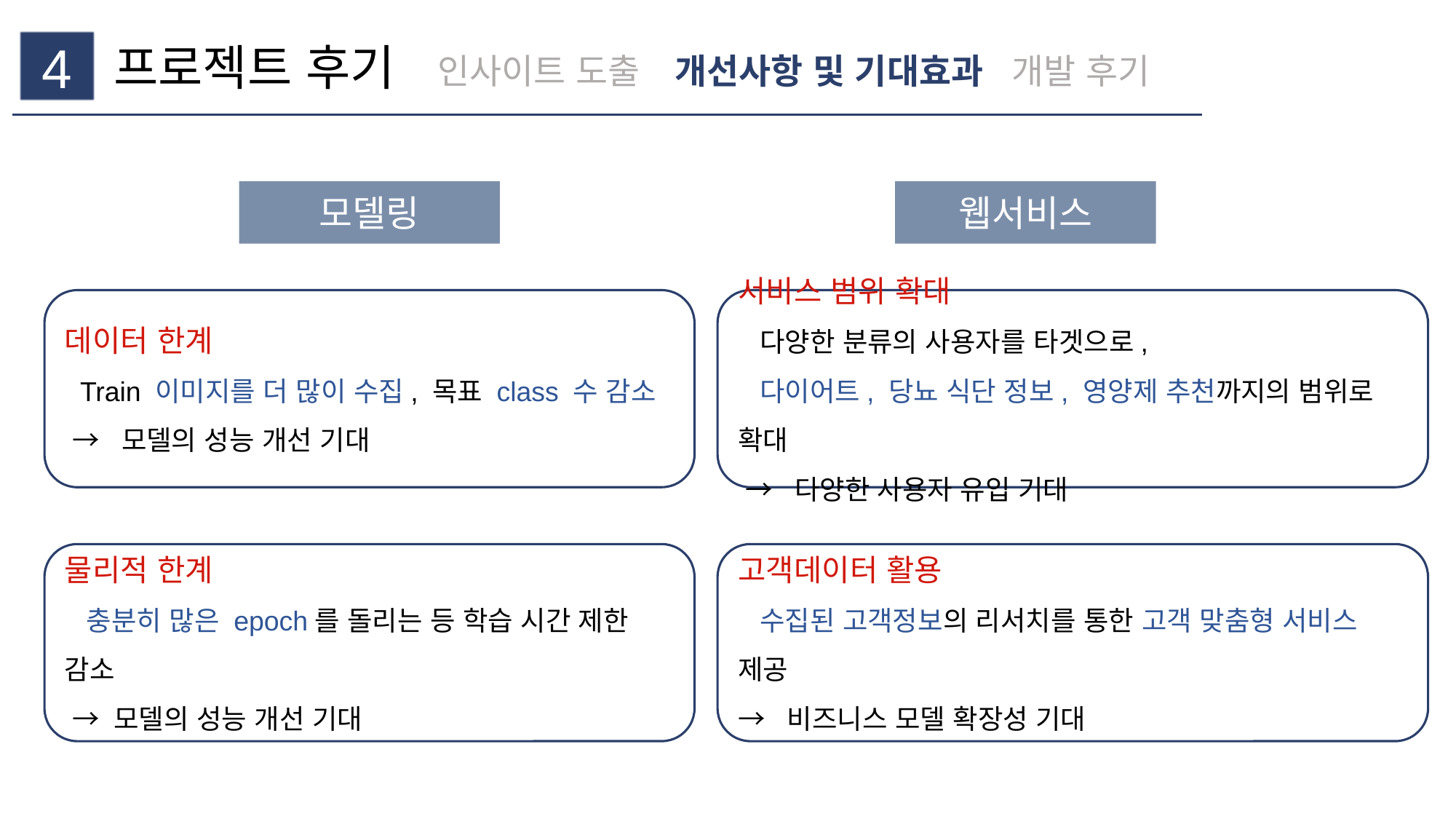

프로젝트 후기
인사이트 도출
개선사항 및 기대효과
개발 후기
4
웹서비스
모델링
서비스 범위 확대
  다양한 분류의 사용자를 타겟으로,
  다이어트, 당뇨 식단 정보, 영양제 추천까지의 범위로 확대
 →  다양한 사용자 유입 기대
데이터 한계
  Train 이미지를 더 많이 수집, 목표 class 수 감소
 →  모델의 성능 개선 기대
고객데이터 활용
  수집된 고객정보의 리서치를 통한 고객 맞춤형 서비스 제공
→  비즈니스 모델 확장성 기대
물리적 한계
  충분히 많은 epoch를 돌리는 등 학습 시간 제한 감소
 → 모델의 성능 개선 기대